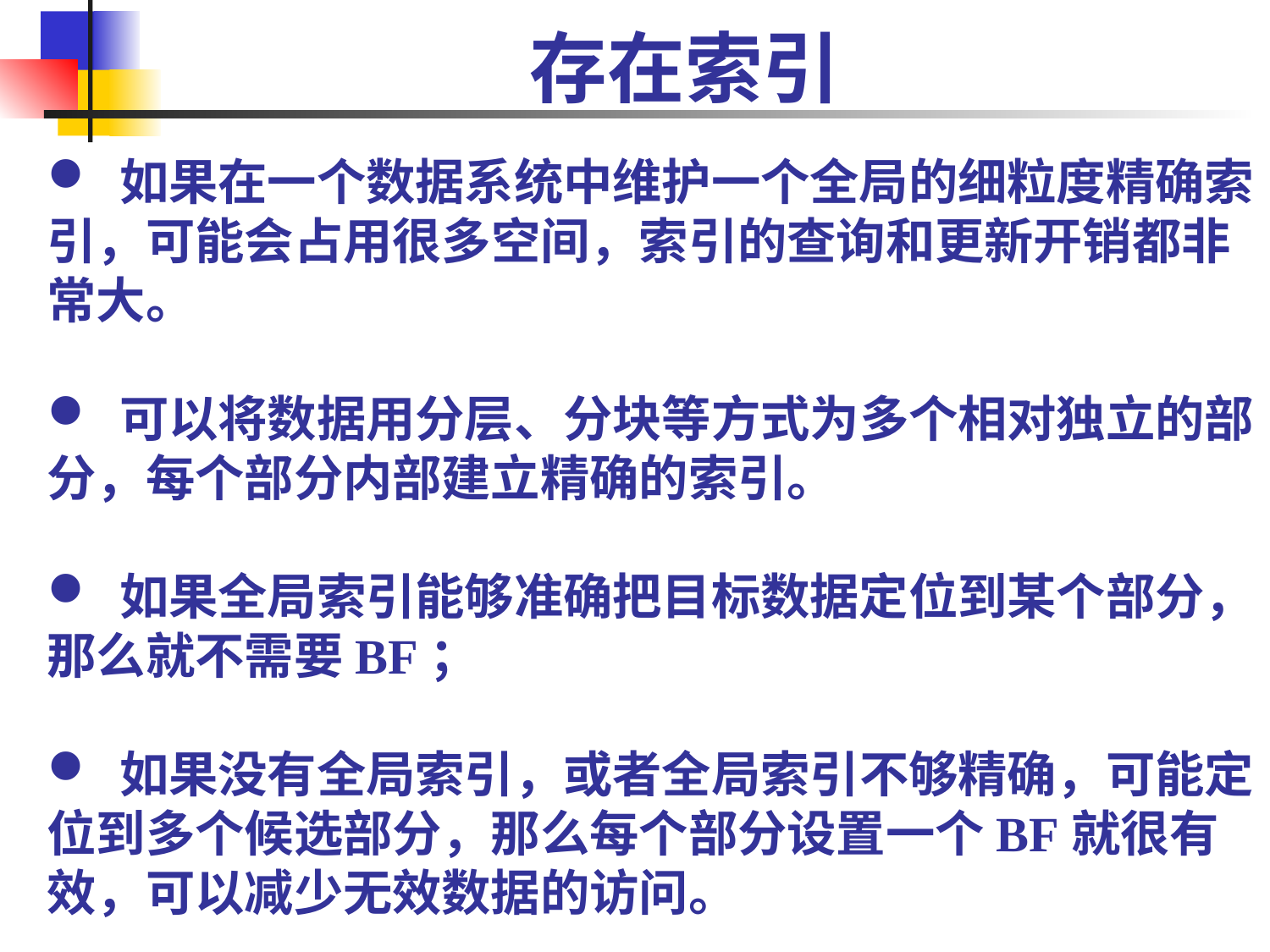

# 存在索引
 如果在一个数据系统中维护一个全局的细粒度精确索引，可能会占用很多空间，索引的查询和更新开销都非常大。

 可以将数据用分层、分块等方式为多个相对独立的部分，每个部分内部建立精确的索引。

 如果全局索引能够准确把目标数据定位到某个部分，那么就不需要BF；

 如果没有全局索引，或者全局索引不够精确，可能定位到多个候选部分，那么每个部分设置一个BF就很有效，可以减少无效数据的访问。